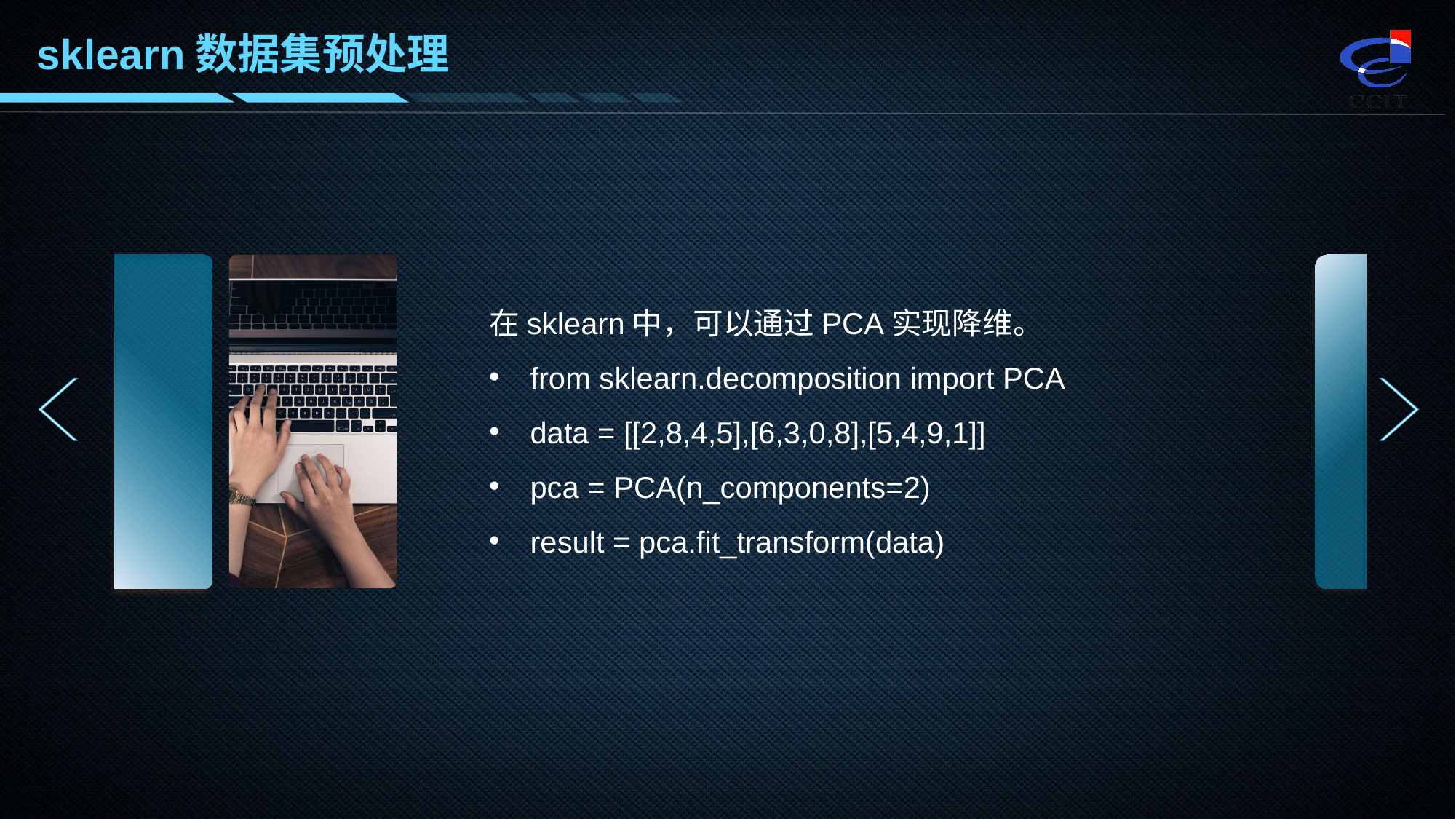

sklearn数据集预处理

在sklearn中，可以通过PCA实现降维。
from sklearn.decomposition import PCA
data = [[2,8,4,5],[6,3,0,8],[5,4,9,1]]
pca = PCA(n_components=2)
result = pca.fit_transform(data)